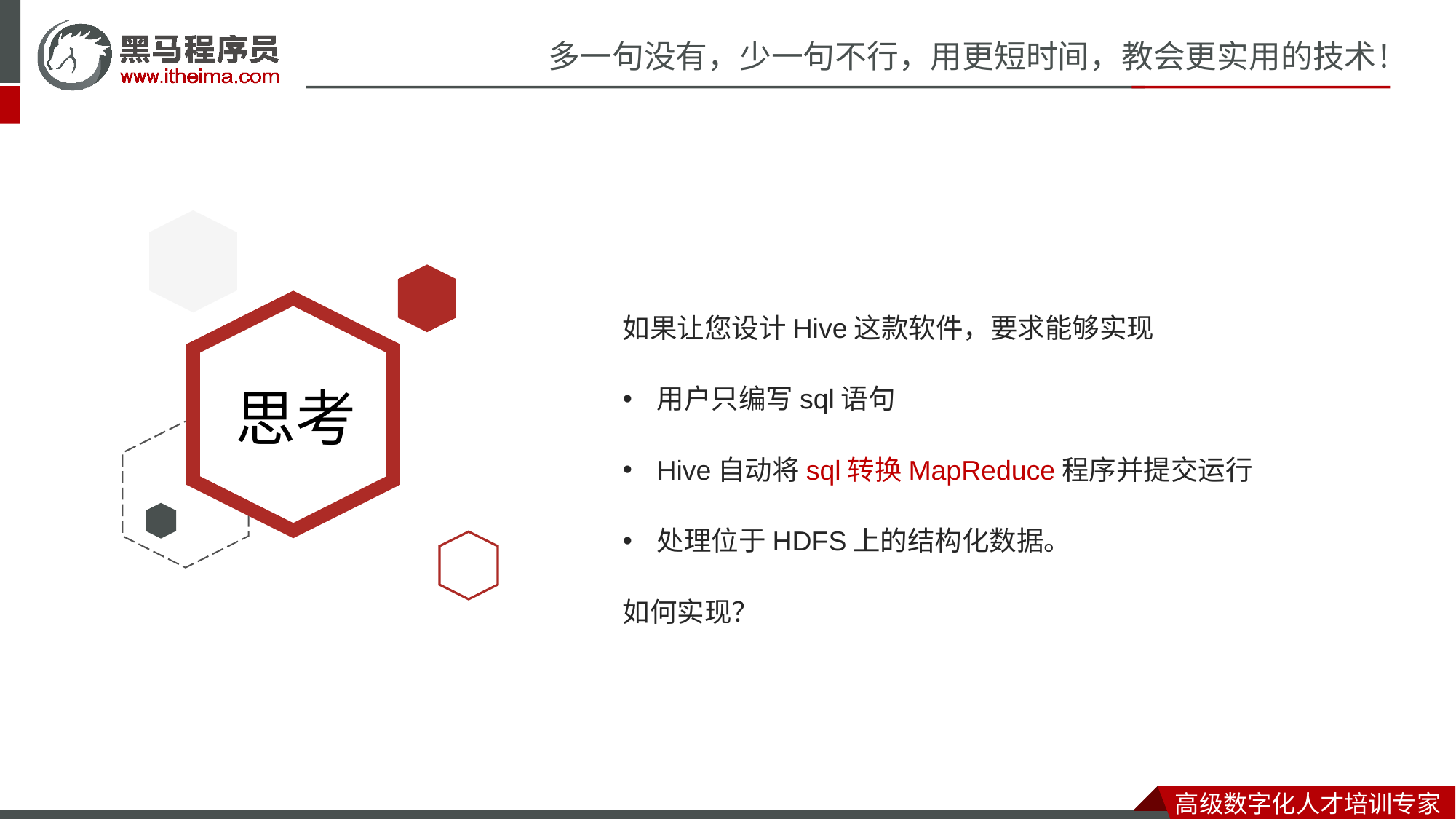

如果让您设计Hive这款软件，要求能够实现
用户只编写sql语句
Hive自动将sql转换MapReduce程序并提交运行
处理位于HDFS上的结构化数据。
如何实现？